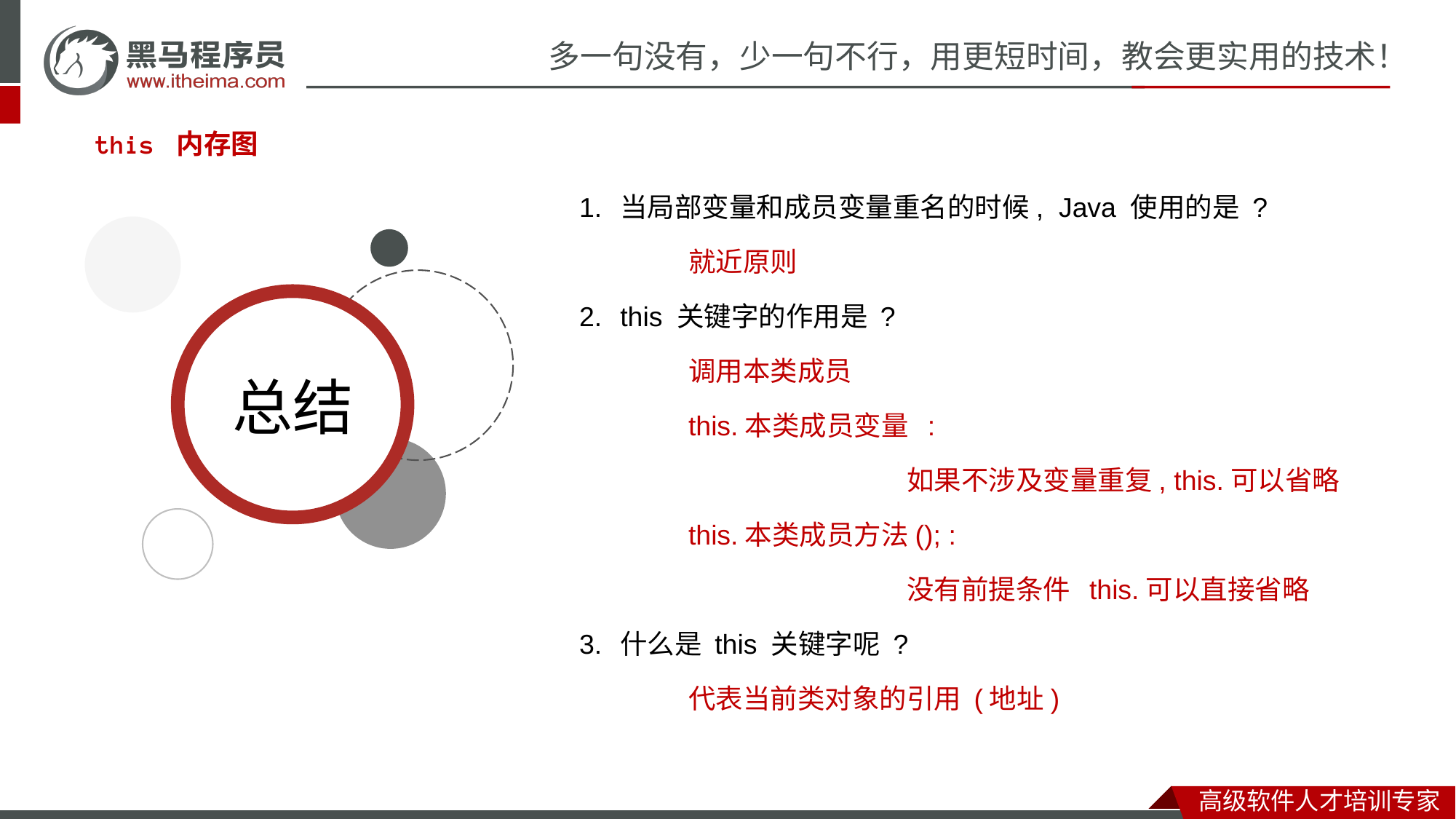

this 内存图
当局部变量和成员变量重名的时候,  Java 使用的是 ?
	就近原则
this 关键字的作用是 ?
	调用本类成员
	this.本类成员变量  :
			如果不涉及变量重复, this.可以省略
	this.本类成员方法(); :
			没有前提条件  this.可以直接省略
什么是 this 关键字呢 ?
	代表当前类对象的引用 (地址)